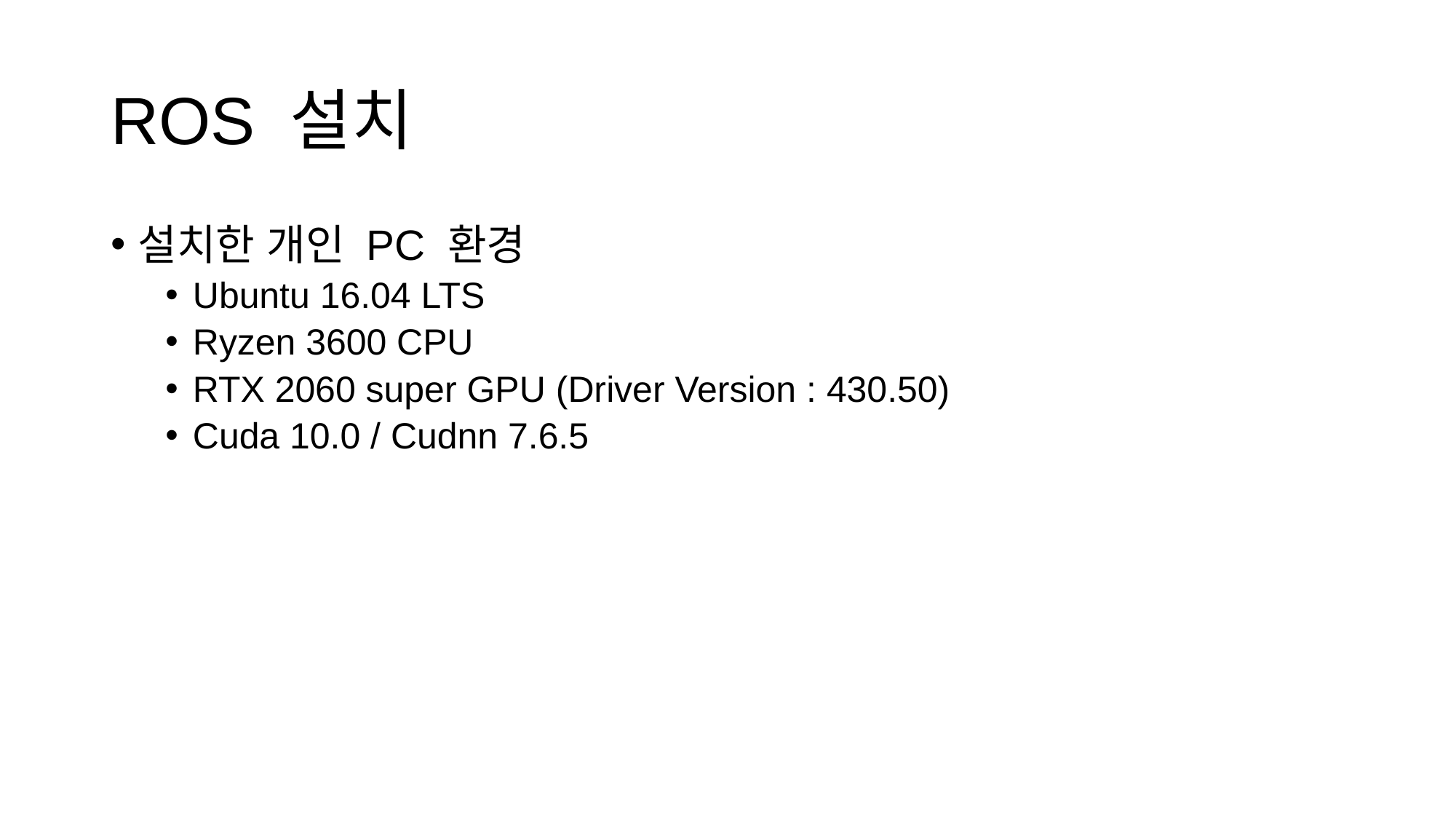

# ROS 설치
설치한 개인 PC 환경
Ubuntu 16.04 LTS
Ryzen 3600 CPU
RTX 2060 super GPU (Driver Version : 430.50)
Cuda 10.0 / Cudnn 7.6.5